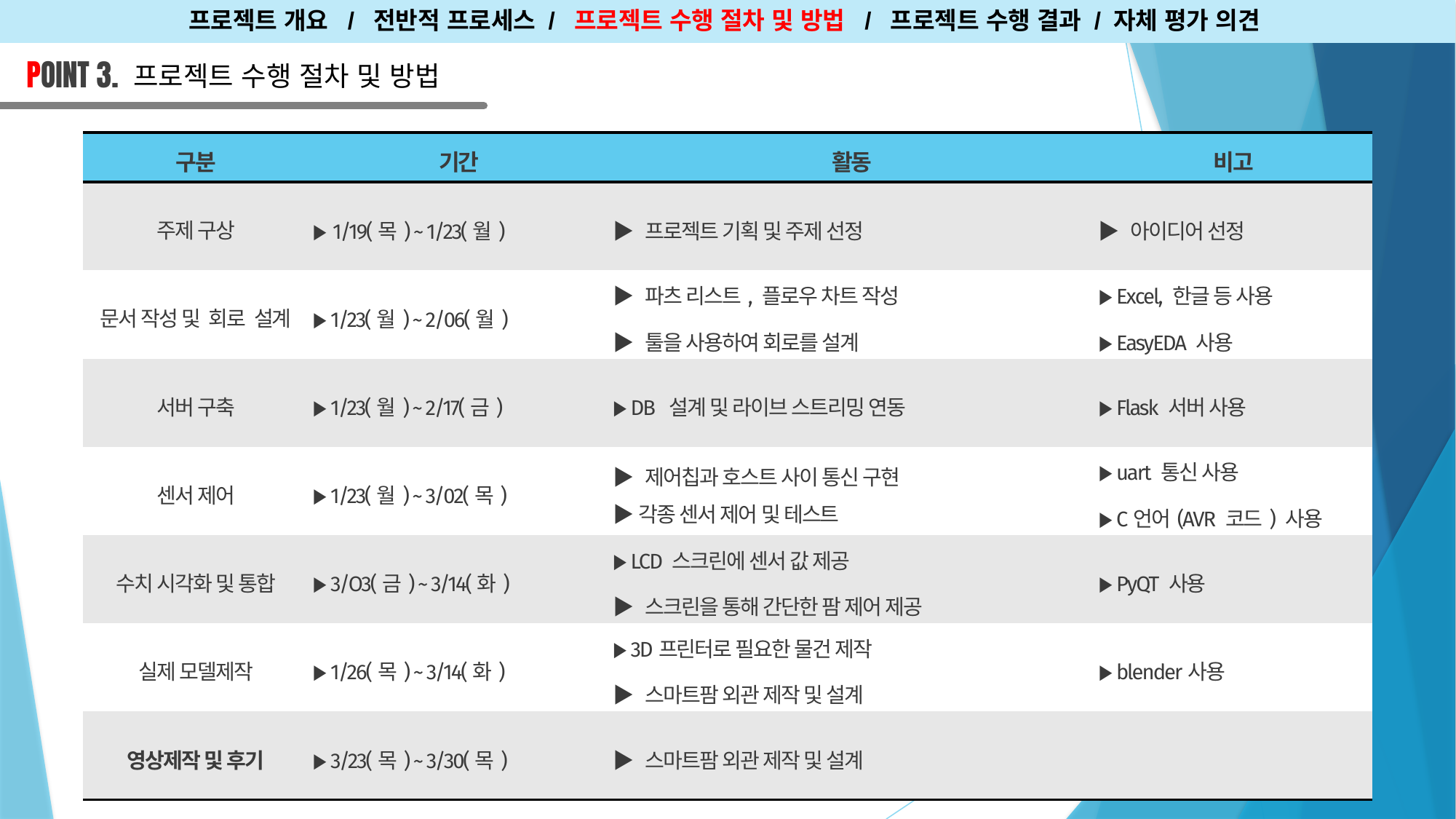

프로젝트 개요  /  전반적 프로세스 /  프로젝트 수행 절차 및 방법  /  프로젝트 수행 결과 / 자체 평가 의견
POINT 3.
프로젝트 수행 절차 및 방법
| 구분 | 기간 | 활동 | 비고 |
| --- | --- | --- | --- |
| 주제 구상 | ▶ 1/19(목) ~ 1/23(월) | ▶ 프로젝트 기획 및 주제 선정 | ▶ 아이디어 선정 |
| 문서 작성 및 회로 설계 | ▶ 1/23(월) ~ 2/06(월) | ▶ 파츠 리스트, 플로우 차트 작성 ▶ 툴을 사용하여 회로를 설계 | ▶ Excel, 한글 등 사용 ▶ EasyEDA 사용 |
| 서버 구축 | ▶ 1/23(월) ~ 2/17(금) | ▶ DB 설계 및 라이브 스트리밍 연동 | ▶ Flask 서버 사용 |
| 센서 제어 | ▶ 1/23(월) ~ 3/02(목) | ▶ 제어칩과 호스트 사이 통신 구현 ▶ 각종 센서 제어 및 테스트 | ▶ uart 통신 사용 ▶ C언어(AVR 코드) 사용 |
| 수치 시각화 및 통합 | ▶ 3/O3(금) ~ 3/14(화) | ▶ LCD 스크린에 센서 값 제공 ▶ 스크린을 통해 간단한 팜 제어 제공 | ▶ PyQT 사용 |
| 실제 모델제작 | ▶ 1/26(목) ~ 3/14(화) | ▶ 3D프린터로 필요한 물건 제작 ▶ 스마트팜 외관 제작 및 설계 | ▶ blender사용 |
| 영상제작 및 후기 | ▶ 3/23(목) ~ 3/30(목) | ▶ 스마트팜 외관 제작 및 설계 |  |